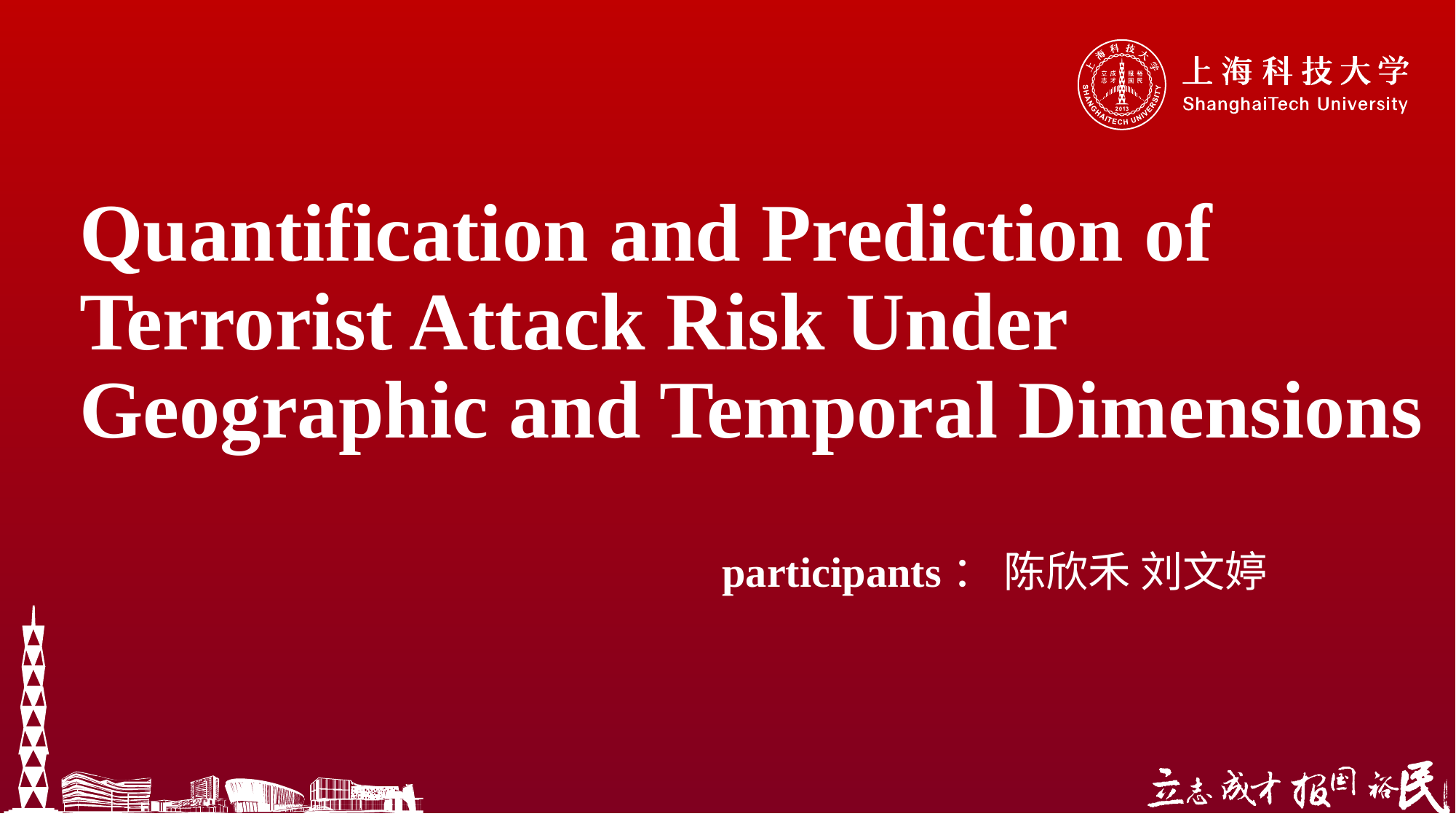

# Quantification and Prediction of Terrorist Attack Risk Under Geographic and Temporal Dimensions
participants： 陈欣禾 刘文婷